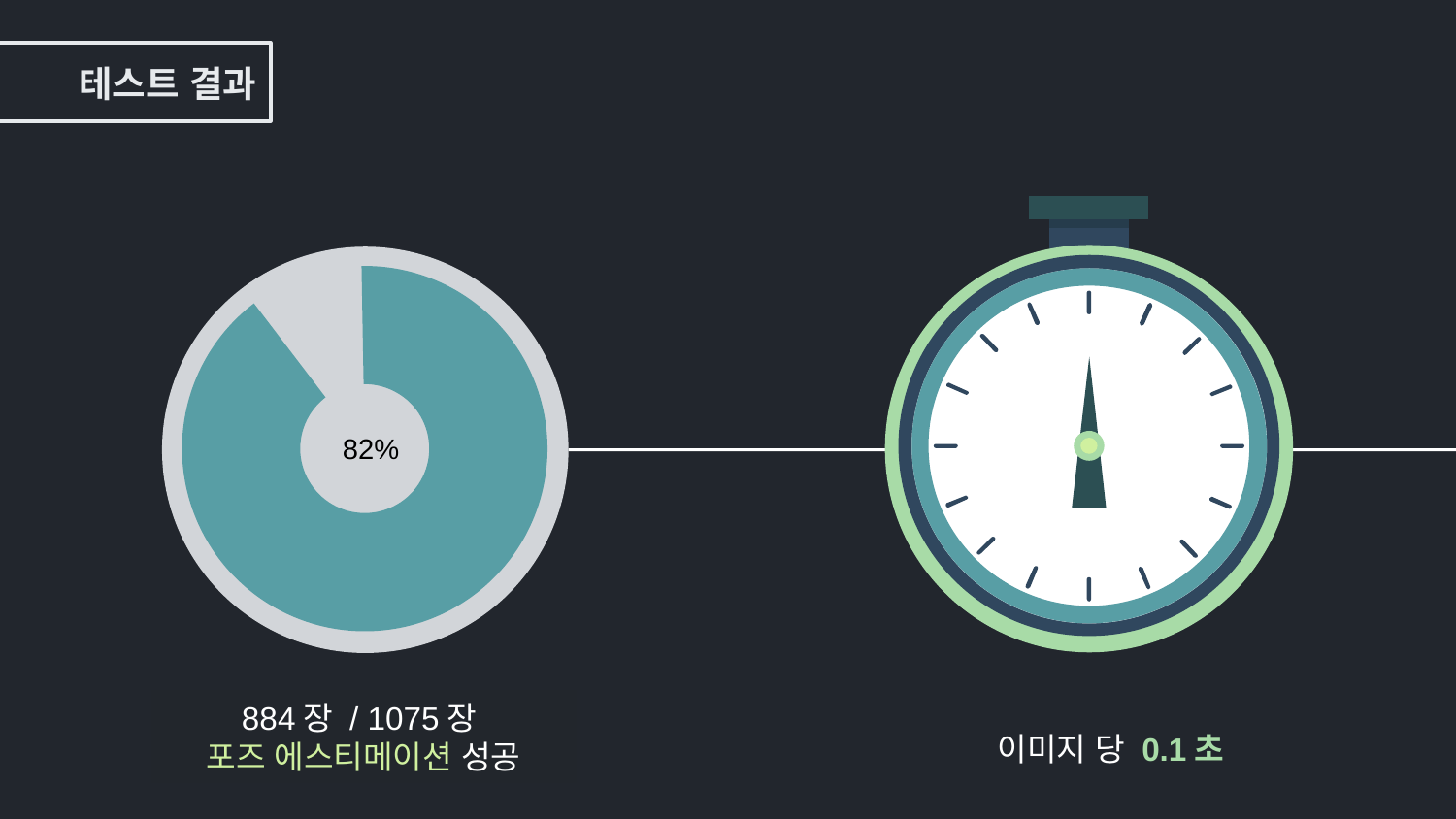

테스트 결과

82%
884장 / 1075장
포즈 에스티메이션 성공
이미지 당 0.1초